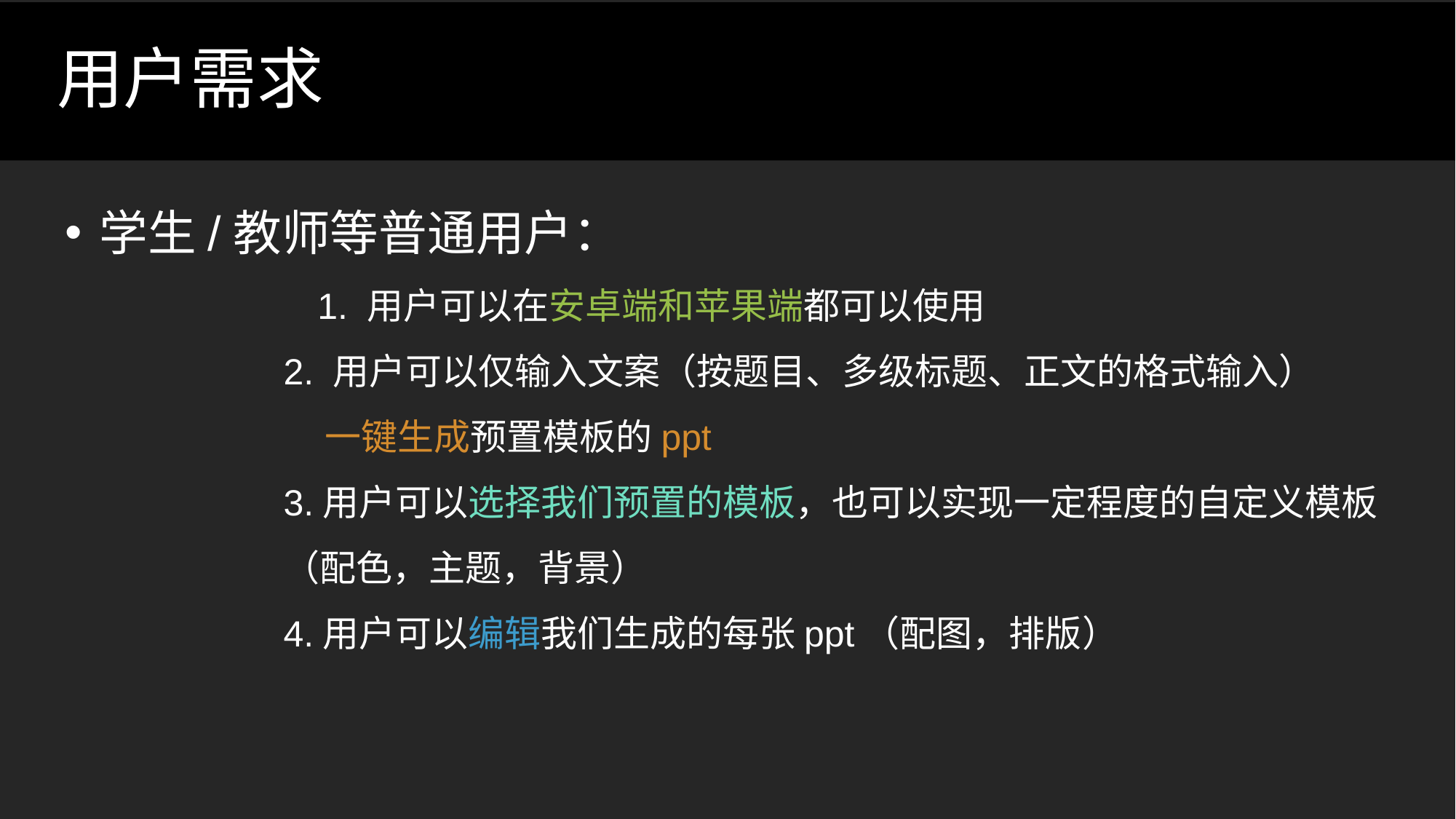

# 用户需求
学生/教师等普通用户：
		1. 用户可以在安卓端和苹果端都可以使用
		2. 用户可以仅输入文案（按题目、多级标题、正文的格式输入）
		    一键生成预置模板的ppt
		3.用户可以选择我们预置的模板，也可以实现一定程度的自定义模板
		（配色，主题，背景）
		4.用户可以编辑我们生成的每张ppt（配图，排版）